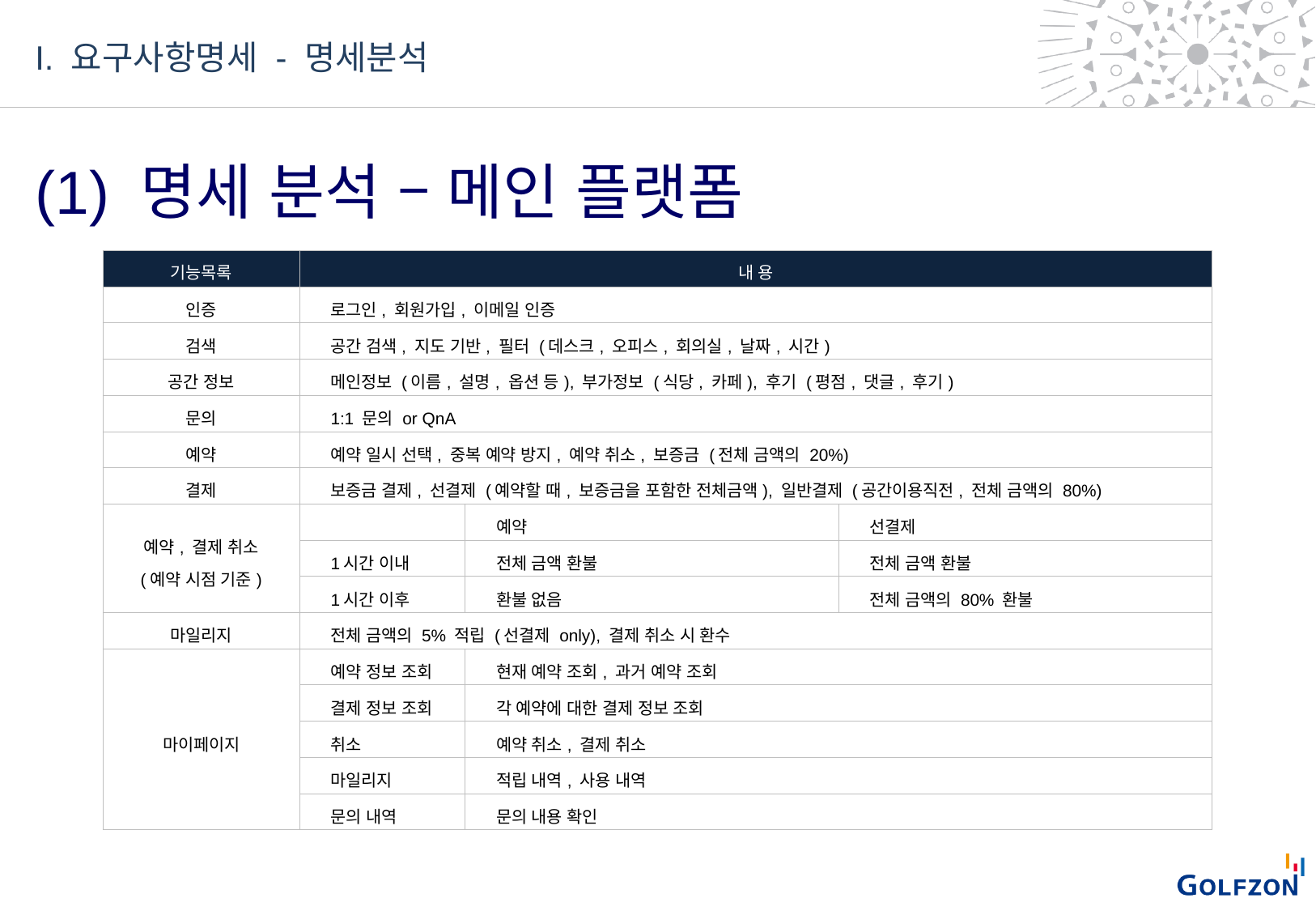

I. 요구사항명세 - 명세분석
(1) 명세 분석 – 메인 플랫폼
| 기능목록 | 내 용 |  |  |
| --- | --- | --- | --- |
| 인증 | 로그인, 회원가입, 이메일 인증 |  |  |
| 검색 | 공간 검색, 지도 기반, 필터 (데스크, 오피스, 회의실, 날짜, 시간) |  |  |
| 공간 정보 | 메인정보 (이름, 설명, 옵션 등), 부가정보 (식당, 카페), 후기 (평점, 댓글, 후기) |  |  |
| 문의 | 1:1 문의 or QnA |  |  |
| 예약 | 예약 일시 선택, 중복 예약 방지, 예약 취소, 보증금 (전체 금액의 20%) |  |  |
| 결제 | 보증금 결제, 선결제 (예약할 때, 보증금을 포함한 전체금액), 일반결제 (공간이용직전, 전체 금액의 80%) |  |  |
| 예약, 결제 취소 (예약 시점 기준) |  | 예약 | 선결제 |
|  | 1시간 이내 | 전체 금액 환불 | 전체 금액 환불 |
|  | 1시간 이후 | 환불 없음 | 전체 금액의 80% 환불 |
| 마일리지 | 전체 금액의 5% 적립 (선결제 only), 결제 취소 시 환수 |  |  |
| 마이페이지 | 예약 정보 조회 | 현재 예약 조회, 과거 예약 조회 |  |
|  | 결제 정보 조회 | 각 예약에 대한 결제 정보 조회 |  |
|  | 취소 | 예약 취소, 결제 취소 |  |
|  | 마일리지 | 적립 내역, 사용 내역 |  |
|  | 문의 내역 | 문의 내용 확인 |  |